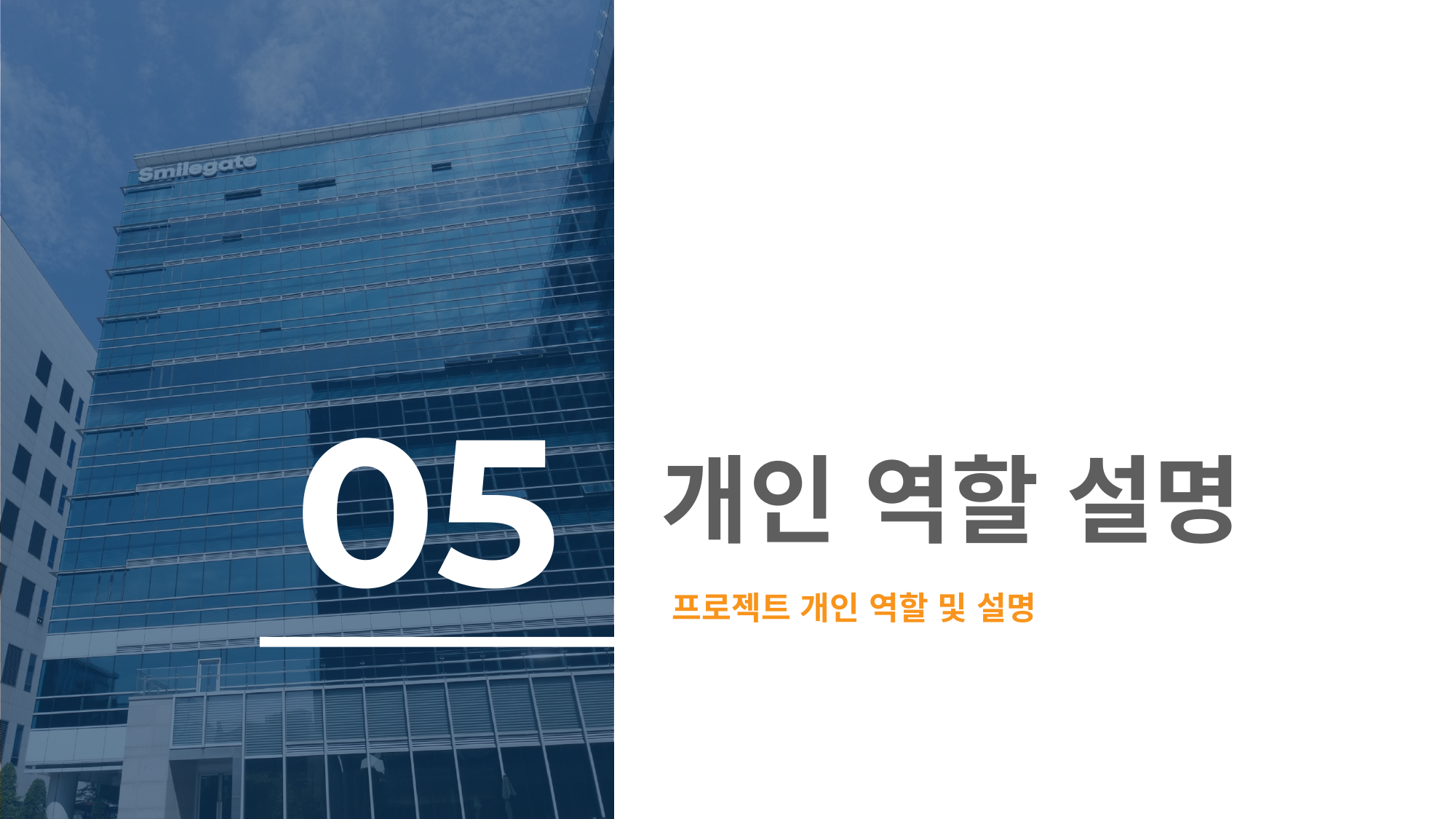

05
# 개인 역할 설명
프로젝트 개인 역할 및 설명